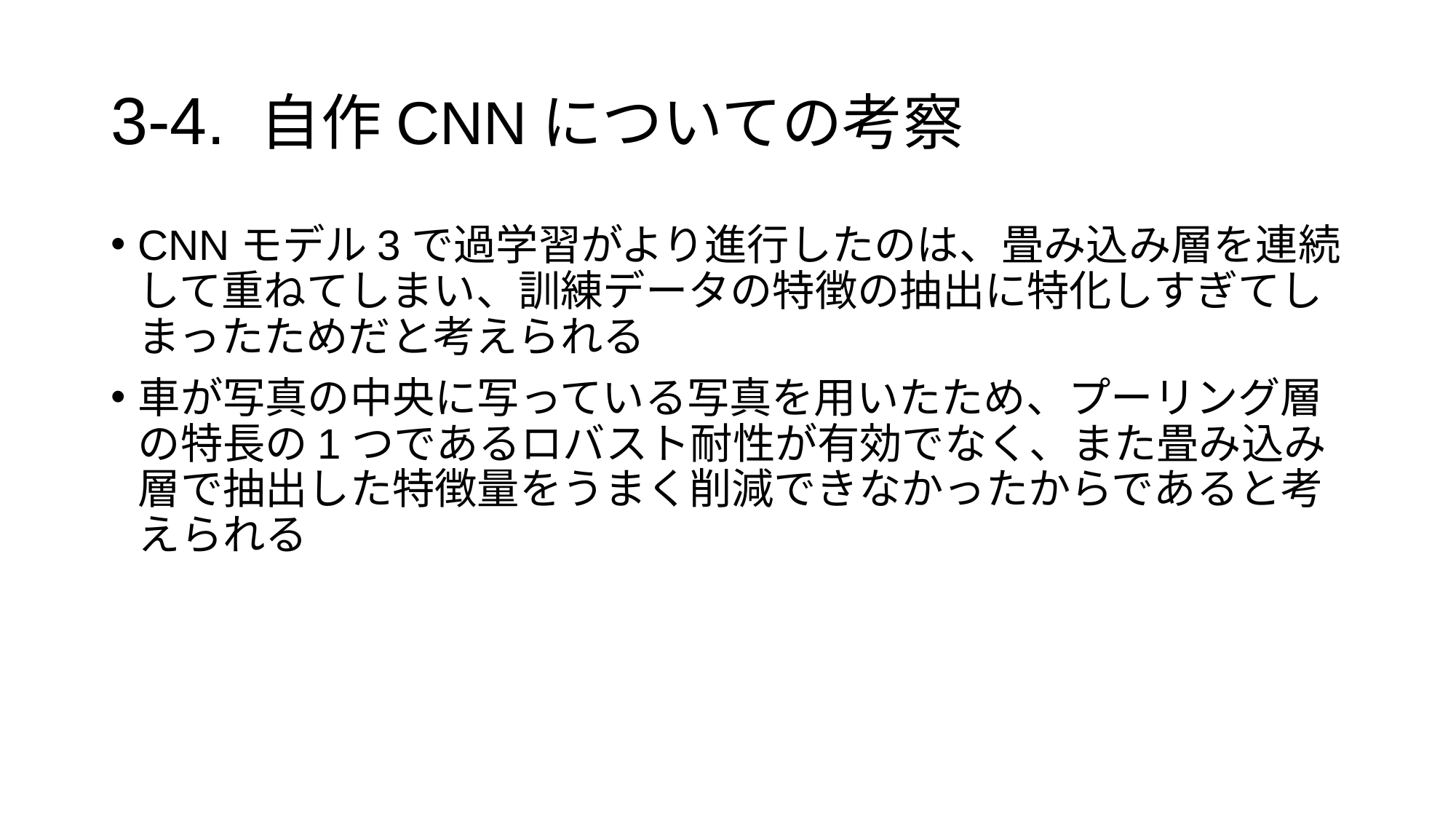

# 3-4. 自作CNNについての考察
CNNモデル3で過学習がより進行したのは、畳み込み層を連続して重ねてしまい、訓練データの特徴の抽出に特化しすぎてしまったためだと考えられる
車が写真の中央に写っている写真を用いたため、プーリング層の特長の1つであるロバスト耐性が有効でなく、また畳み込み層で抽出した特徴量をうまく削減できなかったからであると考えられる